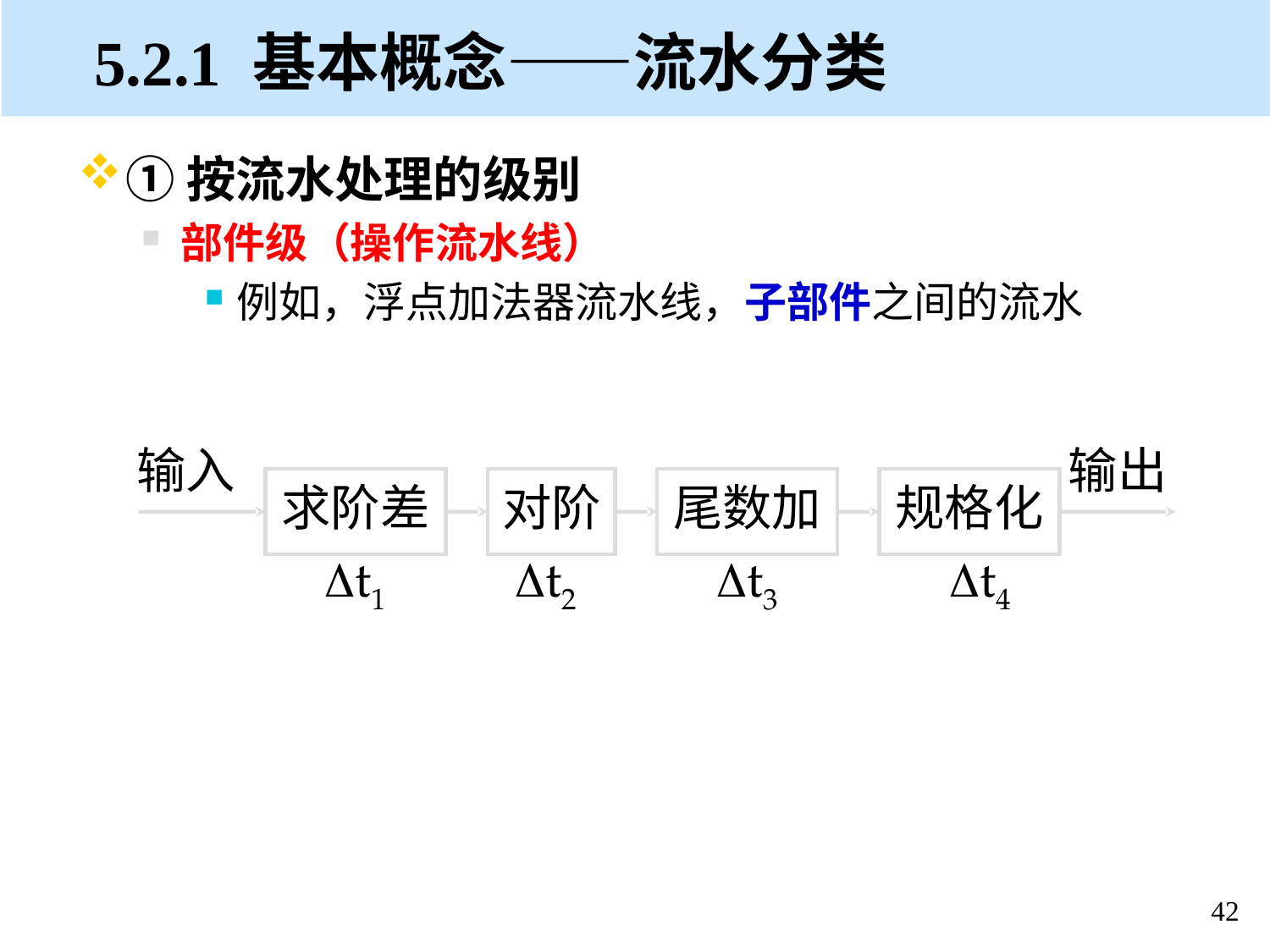

5.2.1 基本概念——流水分类
①按流水处理的级别
部件级（操作流水线）
例如，浮点加法器流水线，子部件之间的流水

输入
输出
求阶差
对阶
尾数加
规格化

Δt1
Δt2
Δt3
Δt4